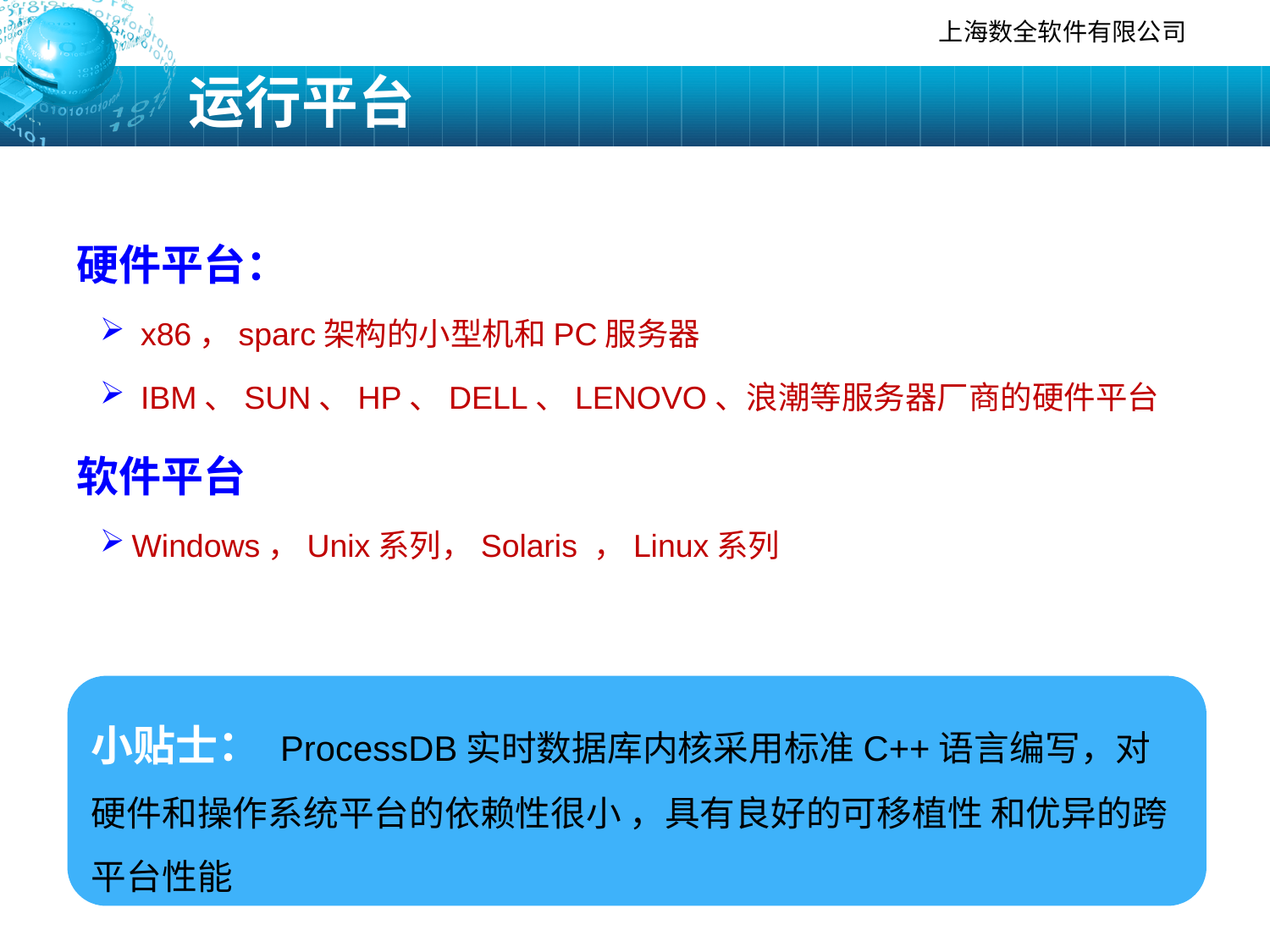

# 运行平台
硬件平台：
 x86，sparc架构的小型机和PC服务器
 IBM、SUN、HP、DELL、LENOVO、浪潮等服务器厂商的硬件平台
软件平台
Windows，Unix系列，Solaris ，Linux系列

小贴士： ProcessDB实时数据库内核采用标准C++语言编写，对硬件和操作系统平台的依赖性很小 ，具有良好的可移植性 和优异的跨平台性能